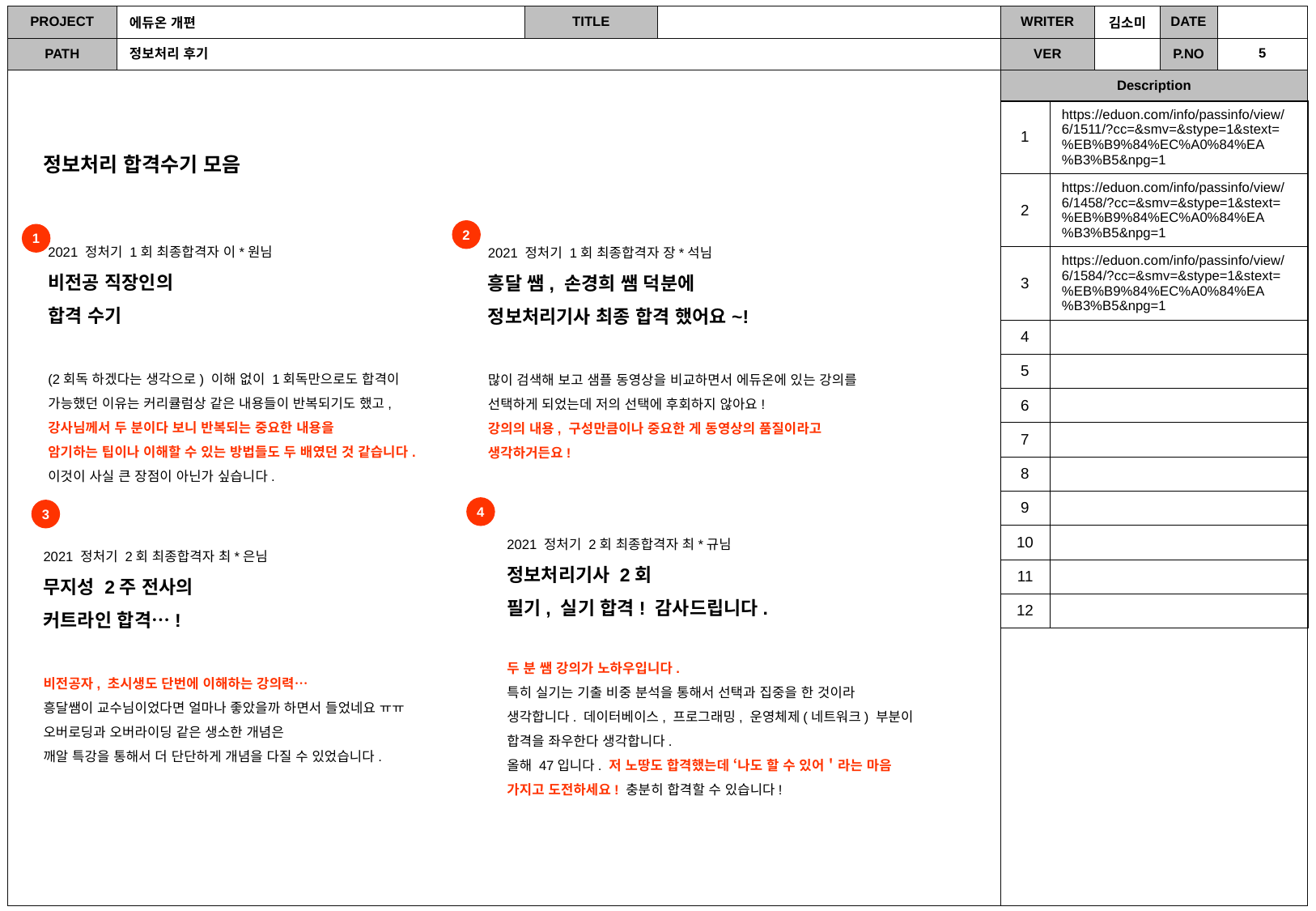

에듀온 개편
5
정보처리 후기
| 1 | https://eduon.com/info/passinfo/view/6/1511/?cc=&smv=&stype=1&stext=%EB%B9%84%EC%A0%84%EA%B3%B5&npg=1 |
| --- | --- |
| 2 | https://eduon.com/info/passinfo/view/6/1458/?cc=&smv=&stype=1&stext=%EB%B9%84%EC%A0%84%EA%B3%B5&npg=1 |
| 3 | https://eduon.com/info/passinfo/view/6/1584/?cc=&smv=&stype=1&stext=%EB%B9%84%EC%A0%84%EA%B3%B5&npg=1 |
| 4 |  |
| 5 |  |
| 6 |  |
| 7 |  |
| 8 |  |
| 9 |  |
| 10 |  |
| 11 |  |
| 12 |  |
정보처리 합격수기 모음
2
1
2021 정처기 1회 최종합격자 이*원님
비전공 직장인의
합격 수기

(2회독 하겠다는 생각으로) 이해 없이 1회독만으로도 합격이 가능했던 이유는 커리큘럼상 같은 내용들이 반복되기도 했고,
강사님께서 두 분이다 보니 반복되는 중요한 내용을
암기하는 팁이나 이해할 수 있는 방법들도 두 배였던 것 같습니다.
이것이 사실 큰 장점이 아닌가 싶습니다.
2021 정처기 1회 최종합격자 장*석님
흥달 쌤, 손경희 쌤 덕분에
정보처리기사 최종 합격 했어요~!

많이 검색해 보고 샘플 동영상을 비교하면서 에듀온에 있는 강의를 선택하게 되었는데 저의 선택에 후회하지 않아요!
강의의 내용, 구성만큼이나 중요한 게 동영상의 품질이라고 생각하거든요!
4
3
2021 정처기 2회 최종합격자 최*규님
정보처리기사 2회
필기, 실기 합격! 감사드립니다.

두 분 쌤 강의가 노하우입니다.
특히 실기는 기출 비중 분석을 통해서 선택과 집중을 한 것이라 생각합니다. 데이터베이스, 프로그래밍, 운영체제(네트워크) 부분이 합격을 좌우한다 생각합니다.
올해 47입니다. 저 노땅도 합격했는데 ‘나도 할 수 있어＇라는 마음 가지고 도전하세요! 충분히 합격할 수 있습니다!
2021 정처기 2회 최종합격자 최*은님
무지성 2주 전사의
커트라인 합격…!

비전공자, 초시생도 단번에 이해하는 강의력…
흥달쌤이 교수님이었다면 얼마나 좋았을까 하면서 들었네요 ㅠㅠ
오버로딩과 오버라이딩 같은 생소한 개념은
깨알 특강을 통해서 더 단단하게 개념을 다질 수 있었습니다.